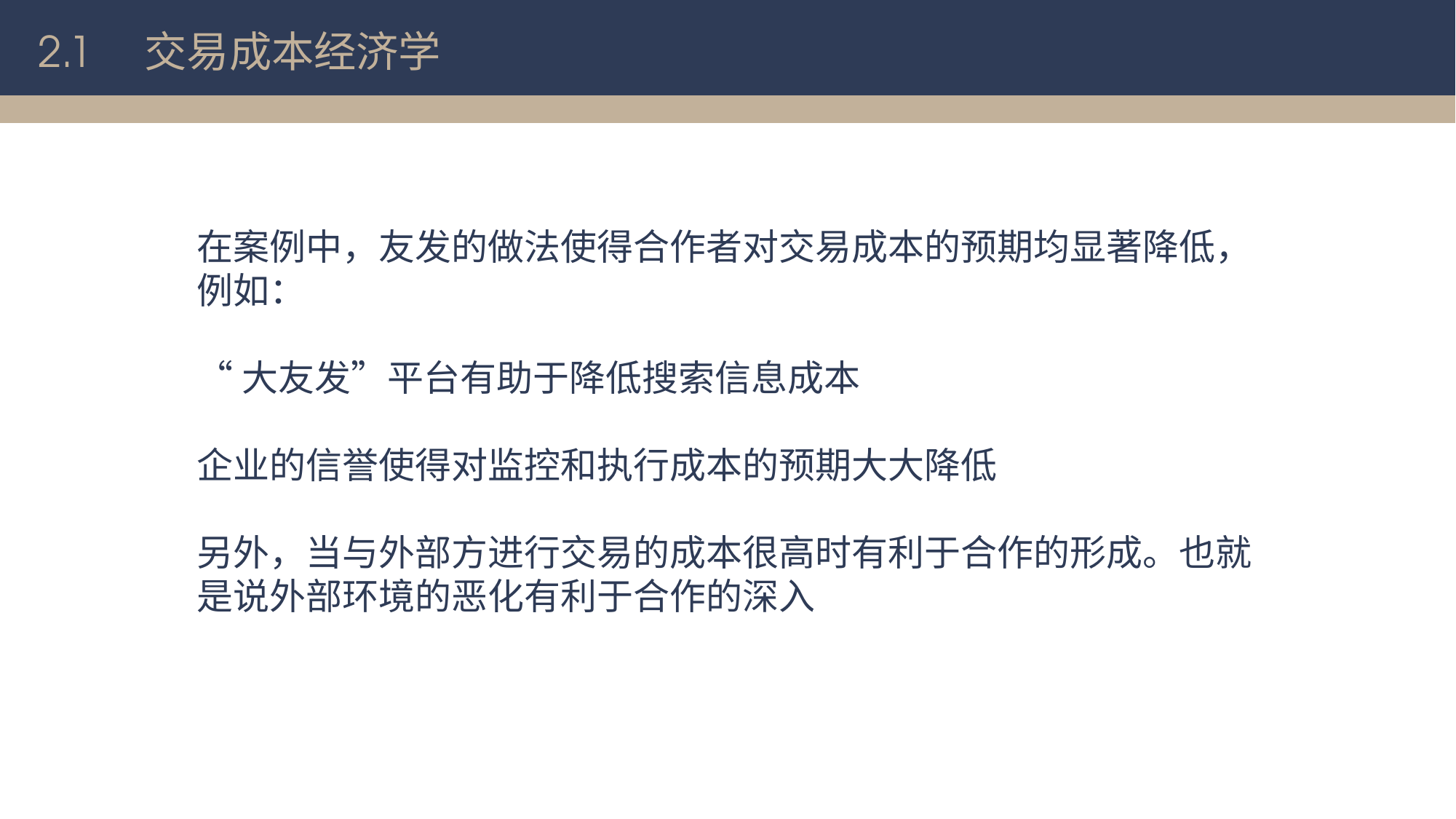

2.1
交易成本经济学
在案例中，友发的做法使得合作者对交易成本的预期均显著降低，例如：

“大友发”平台有助于降低搜索信息成本

企业的信誉使得对监控和执行成本的预期大大降低

另外，当与外部方进行交易的成本很高时有利于合作的形成。也就是说外部环境的恶化有利于合作的深入